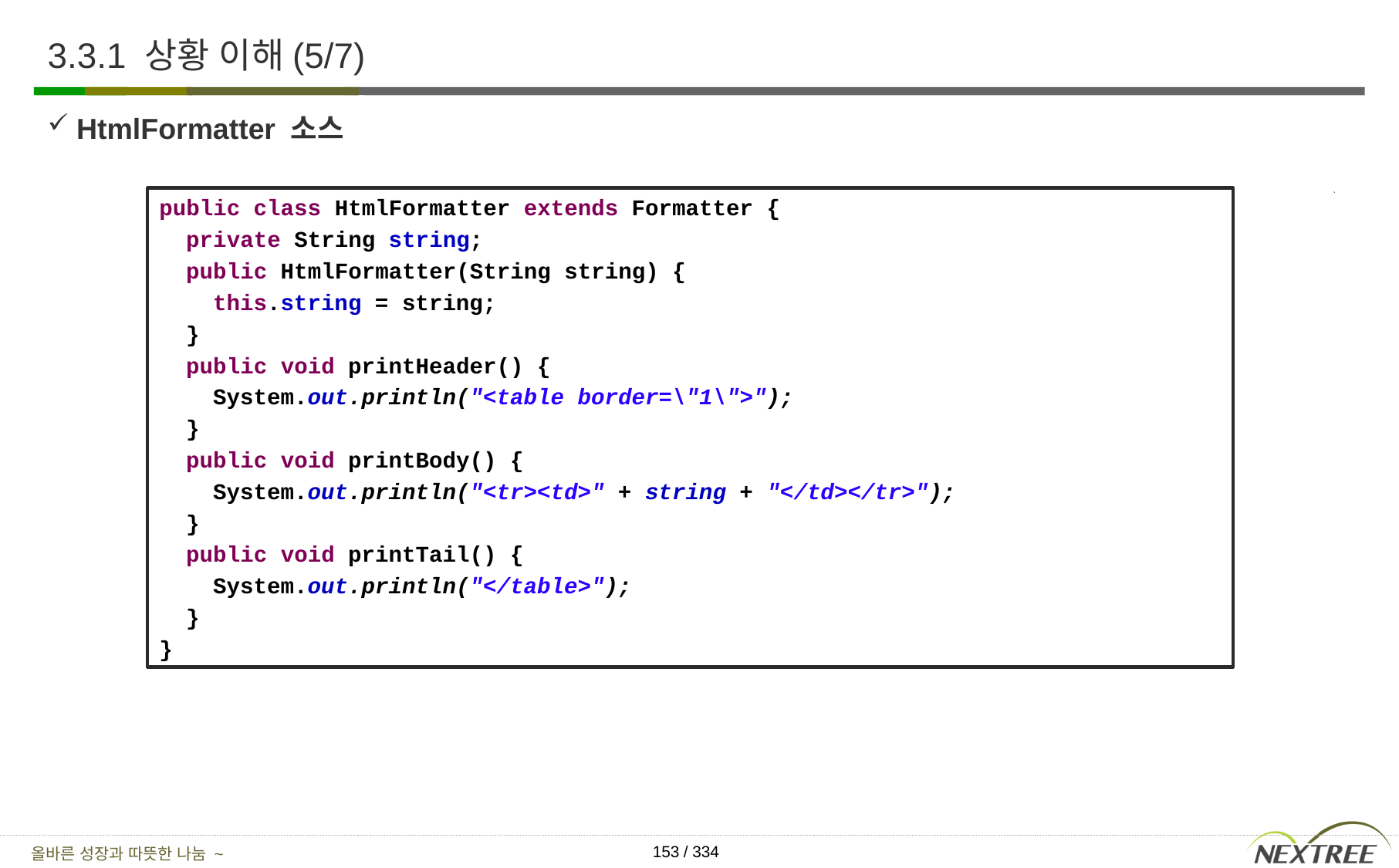

# 3.3.1 상황 이해(5/7)
HtmlFormatter 소스
public class HtmlFormatter extends Formatter {
  private String string;
  public HtmlFormatter(String string) {
    this.string = string;
  }
  public void printHeader() {
    System.out.println("<table border=\"1\">");
  }
  public void printBody() {
    System.out.println("<tr><td>" + string + "</td></tr>");
  }
  public void printTail() {
    System.out.println("</table>");
  }
}